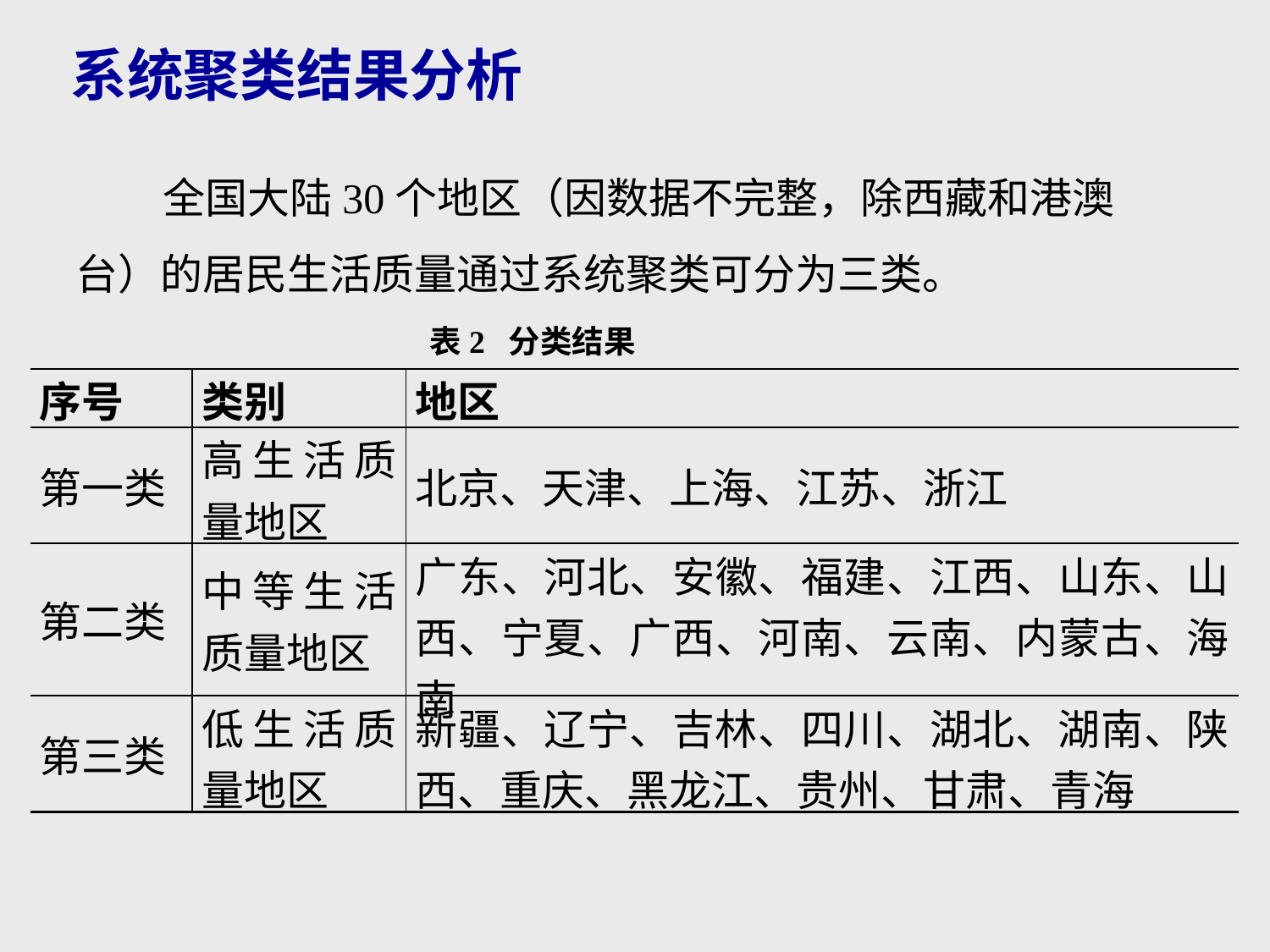

系统聚类结果分析
全国大陆30个地区（因数据不完整，除西藏和港澳台）的居民生活质量通过系统聚类可分为三类。
表2  分类结果
| 序号 | 类别 | 地区 |
| --- | --- | --- |
| 第一类 | 高生活质量地区 | 北京、天津、上海、江苏、浙江 |
| 第二类 | 中等生活质量地区 | 广东、河北、安徽、福建、江西、山东、山西、宁夏、广西、河南、云南、内蒙古、海南 |
| 第三类 | 低生活质量地区 | 新疆、辽宁、吉林、四川、湖北、湖南、陕西、重庆、黑龙江、贵州、甘肃、青海 |